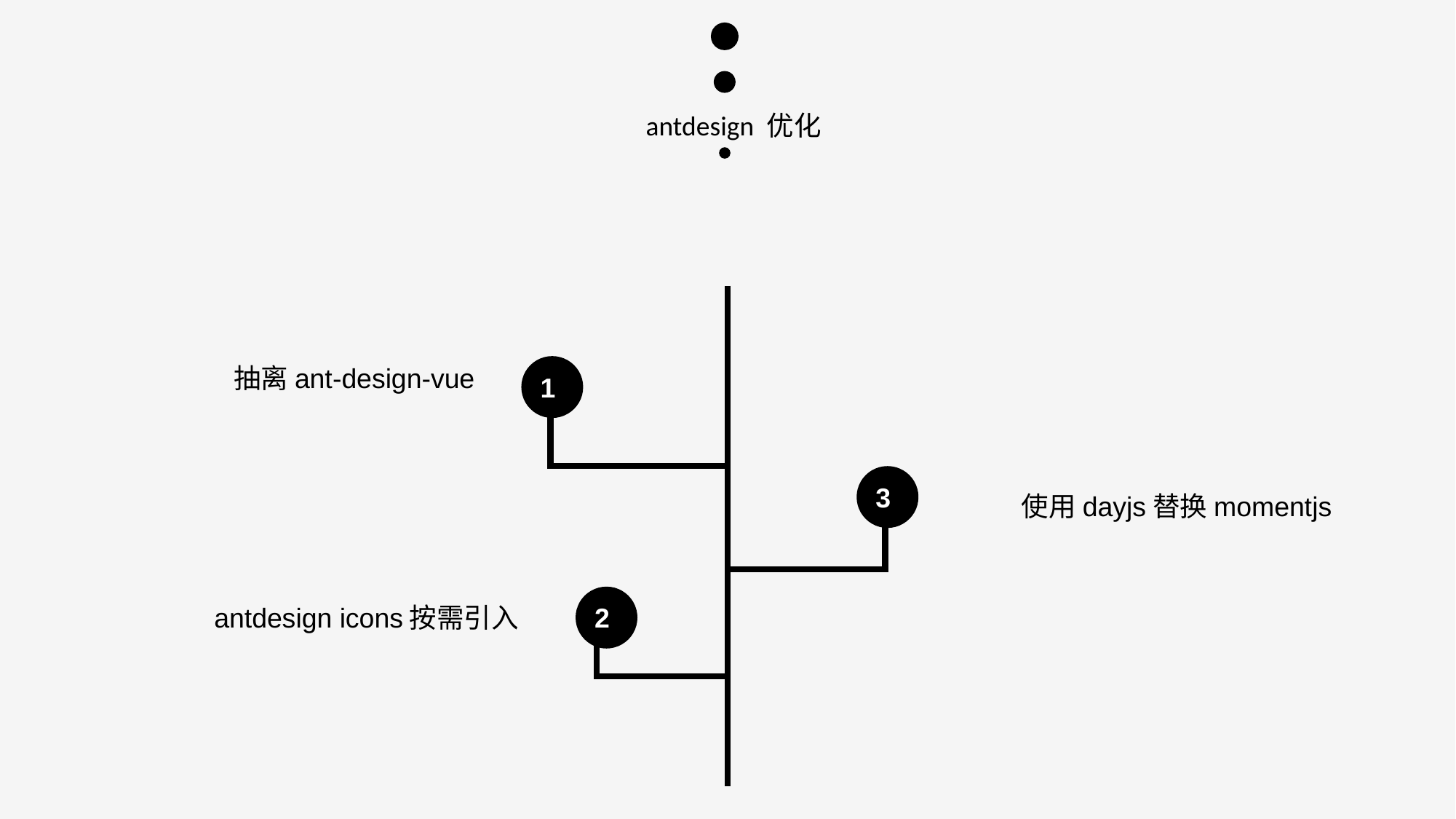

antdesign 优化

抽离ant-design-vue

1

3
使用dayjs替换momentjs

2
antdesign icons按需引入